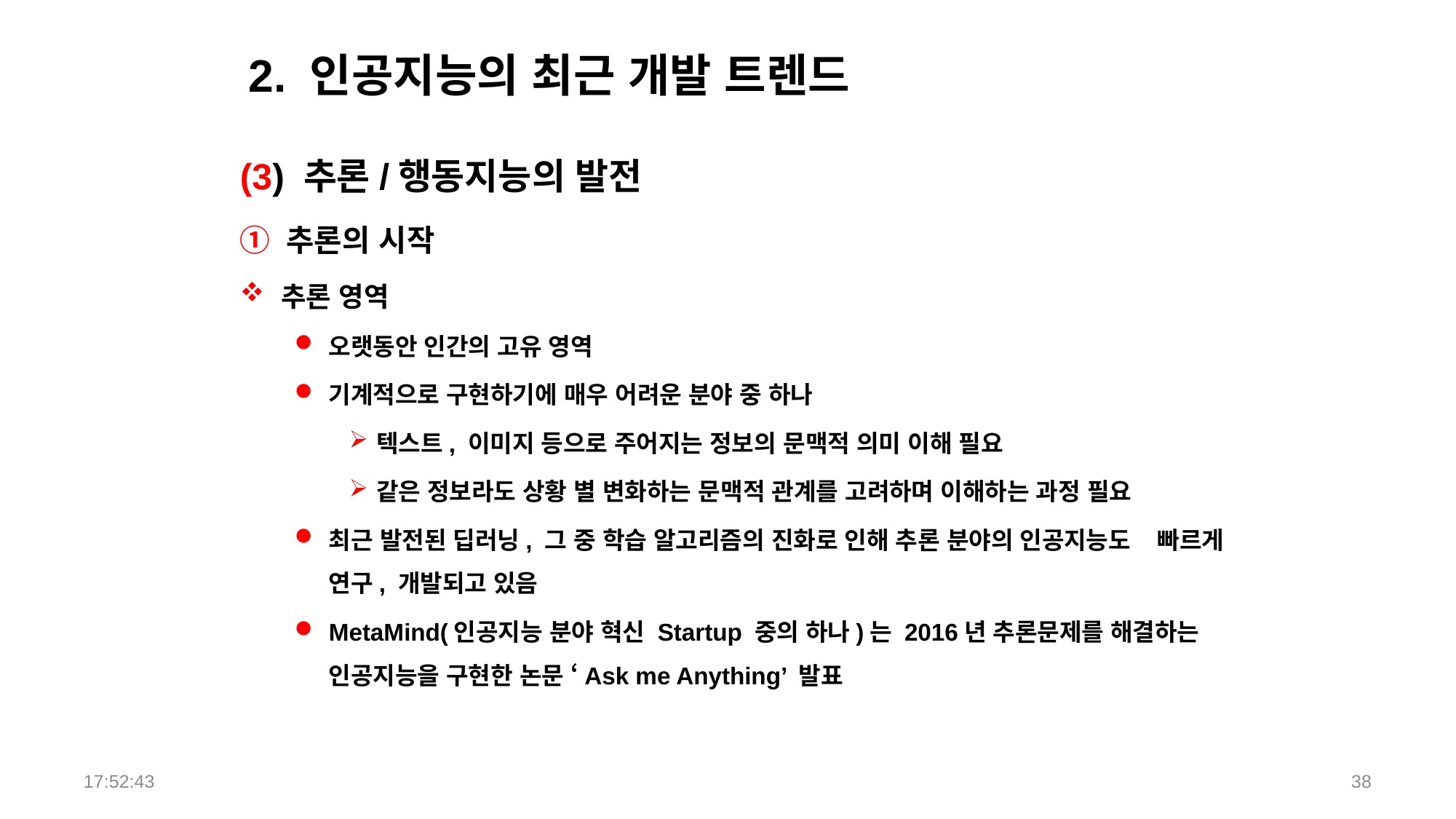

# 2. 인공지능의 최근 개발 트렌드
(3) 추론/행동지능의 발전
① 추론의 시작
추론 영역
오랫동안 인간의 고유 영역
기계적으로 구현하기에 매우 어려운 분야 중 하나
텍스트, 이미지 등으로 주어지는 정보의 문맥적 의미 이해 필요
같은 정보라도 상황 별 변화하는 문맥적 관계를 고려하며 이해하는 과정 필요
최근 발전된 딥러닝, 그 중 학습 알고리즘의 진화로 인해 추론 분야의 인공지능도    빠르게 연구, 개발되고 있음
MetaMind(인공지능 분야 혁신 Startup 중의 하나)는 2016년 추론문제를 해결하는 인공지능을 구현한 논문 ‘Ask me Anything’ 발표
17:52:43
38